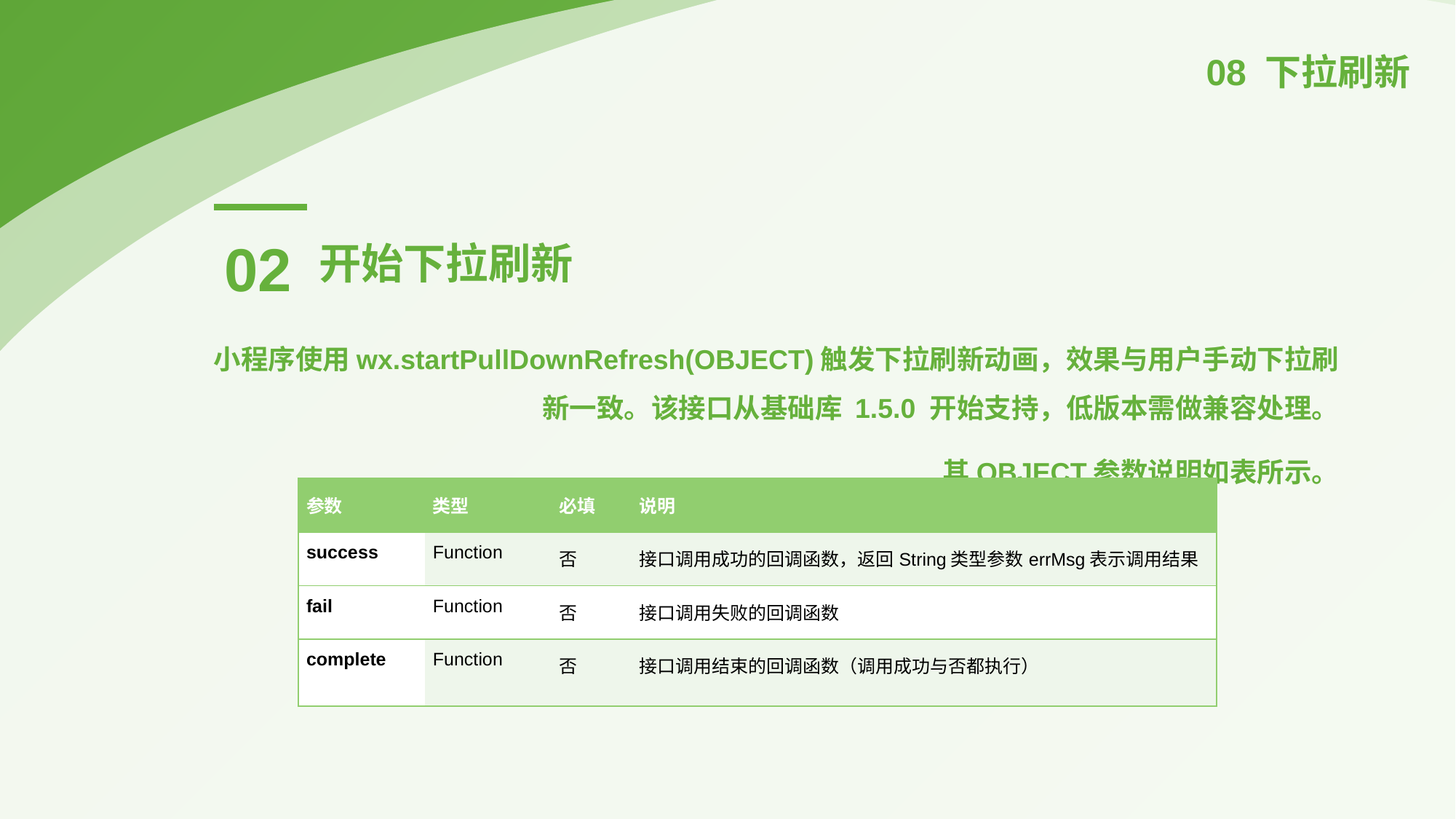

08 下拉刷新
02

开始下拉刷新

小程序使用wx.startPullDownRefresh(OBJECT)触发下拉刷新动画，效果与用户手动下拉刷新一致。该接口从基础库 1.5.0 开始支持，低版本需做兼容处理。
其OBJECT参数说明如表所示。

| 参数 | 类型 | 必填 | 说明 |
| --- | --- | --- | --- |
| success | Function | 否 | 接口调用成功的回调函数，返回String类型参数errMsg表示调用结果 |
| fail | Function | 否 | 接口调用失败的回调函数 |
| complete | Function | 否 | 接口调用结束的回调函数（调用成功与否都执行） |